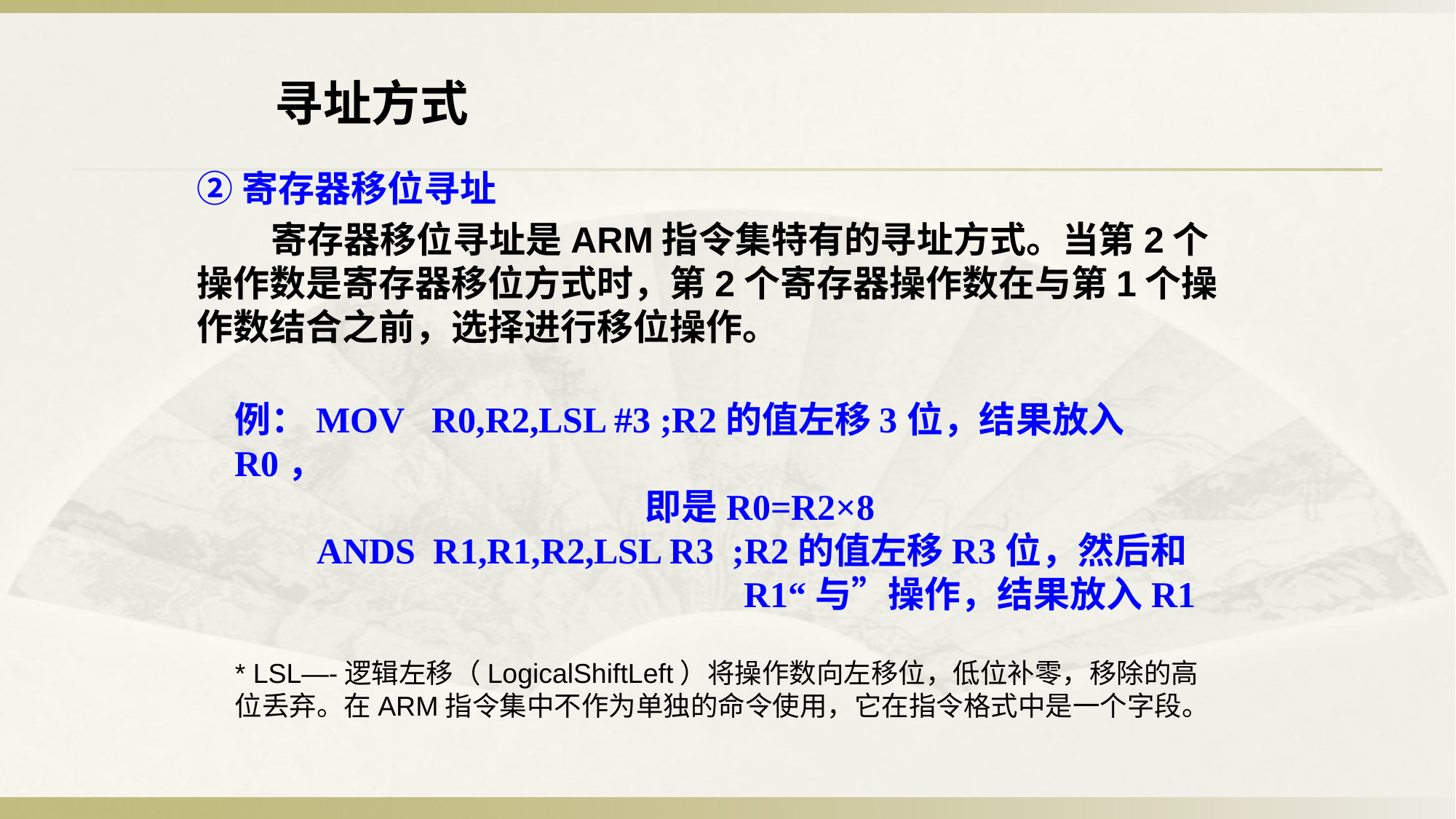

寻址方式
②寄存器移位寻址
        寄存器移位寻址是ARM指令集特有的寻址方式。当第2个操作数是寄存器移位方式时，第2个寄存器操作数在与第1个操作数结合之前，选择进行移位操作。
例：MOV   R0,R2,LSL #3 ;R2的值左移3位，结果放入R0，
                                                 即是R0=R2×8
         ANDS  R1,R1,R2,LSL R3  ;R2的值左移R3位，然后和
                                                        R1“与”操作，结果放入R1
* LSL—-逻辑左移（LogicalShiftLeft）将操作数向左移位，低位补零，移除的高位丢弃。在ARM指令集中不作为单独的命令使用，它在指令格式中是一个字段。